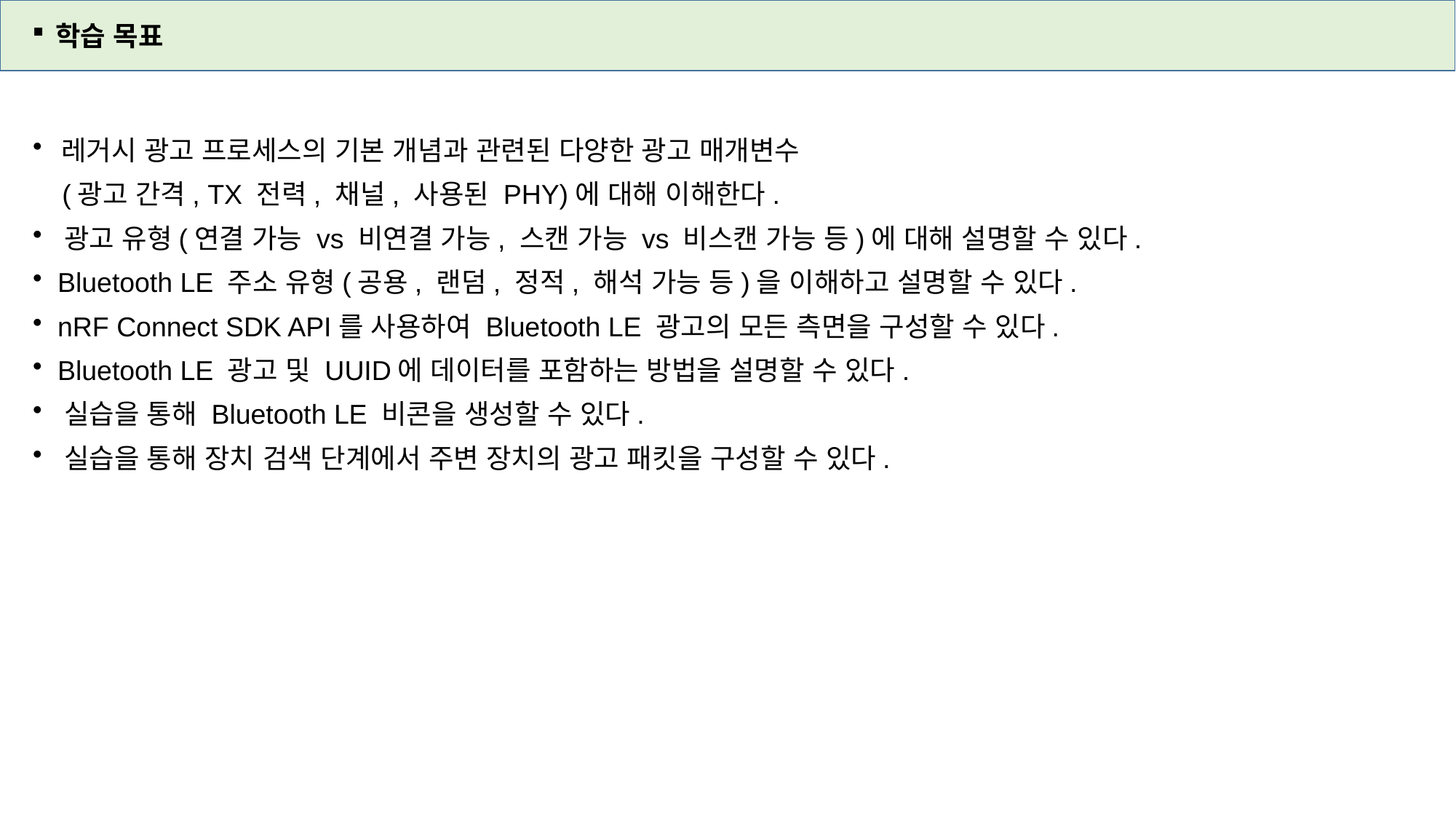

학습 목표
  레거시 광고 프로세스의 기본 개념과 관련된 다양한 광고 매개변수
   (광고 간격, TX 전력, 채널, 사용된 PHY)에 대해 이해한다.
  광고 유형(연결 가능 vs 비연결 가능, 스캔 가능 vs 비스캔 가능 등)에 대해 설명할 수 있다.
  Bluetooth LE 주소 유형(공용, 랜덤, 정적, 해석 가능 등)을 이해하고 설명할 수 있다.
  nRF Connect SDK API를 사용하여 Bluetooth LE 광고의 모든 측면을 구성할 수 있다.
  Bluetooth LE 광고 및 UUID에 데이터를 포함하는 방법을 설명할 수 있다.
  실습을 통해 Bluetooth LE 비콘을 생성할 수 있다.
  실습을 통해 장치 검색 단계에서 주변 장치의 광고 패킷을 구성할 수 있다.